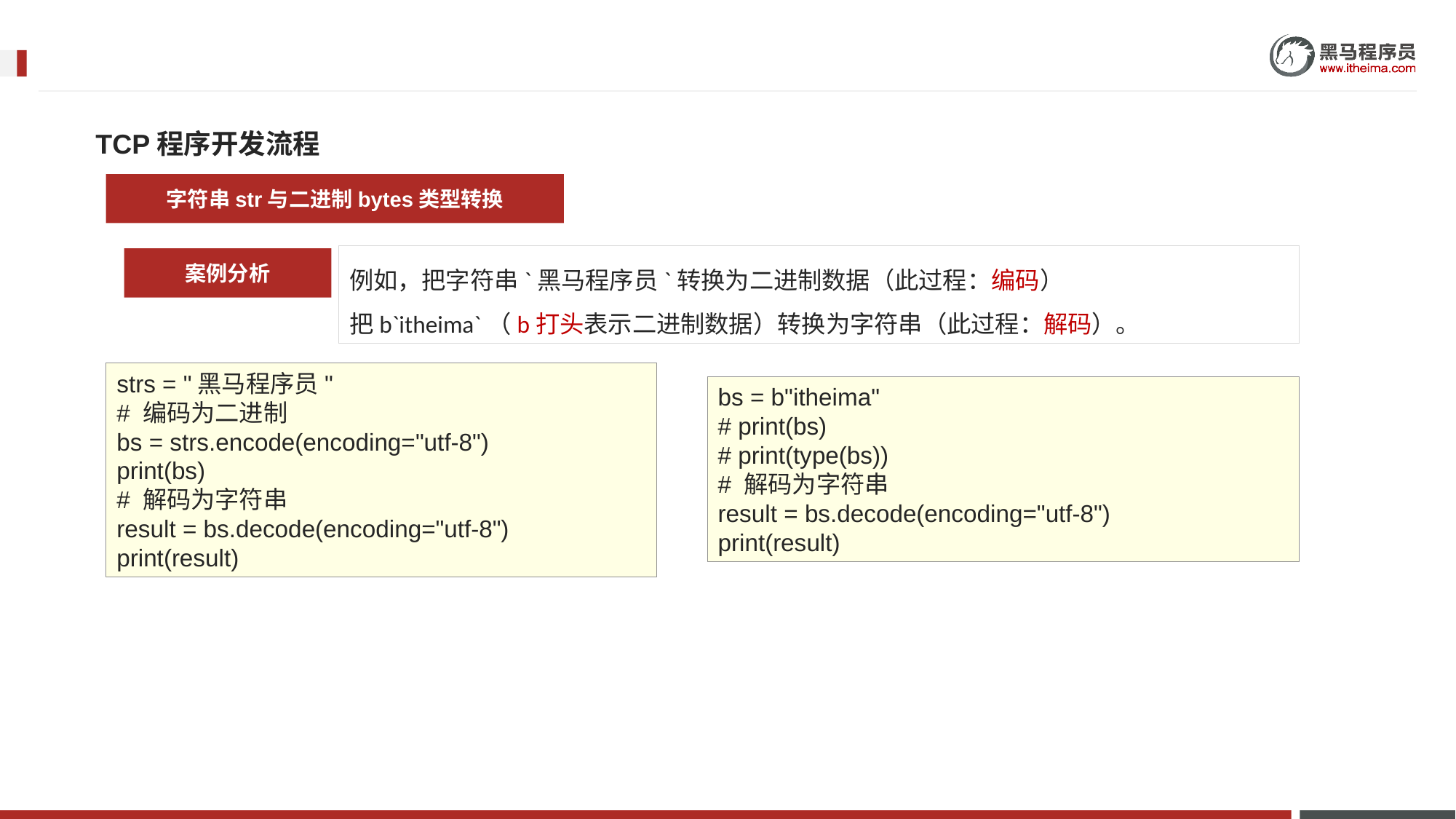

TCP程序开发流程
字符串str与二进制bytes类型转换
例如，把字符串`黑马程序员`转换为二进制数据（此过程：编码）
把b`itheima`（b打头表示二进制数据）转换为字符串（此过程：解码）。
案例分析
strs = "黑马程序员"
# 编码为二进制
bs = strs.encode(encoding="utf-8")
print(bs)
# 解码为字符串
result = bs.decode(encoding="utf-8")
print(result)
bs = b"itheima"
# print(bs)
# print(type(bs))
# 解码为字符串
result = bs.decode(encoding="utf-8")
print(result)